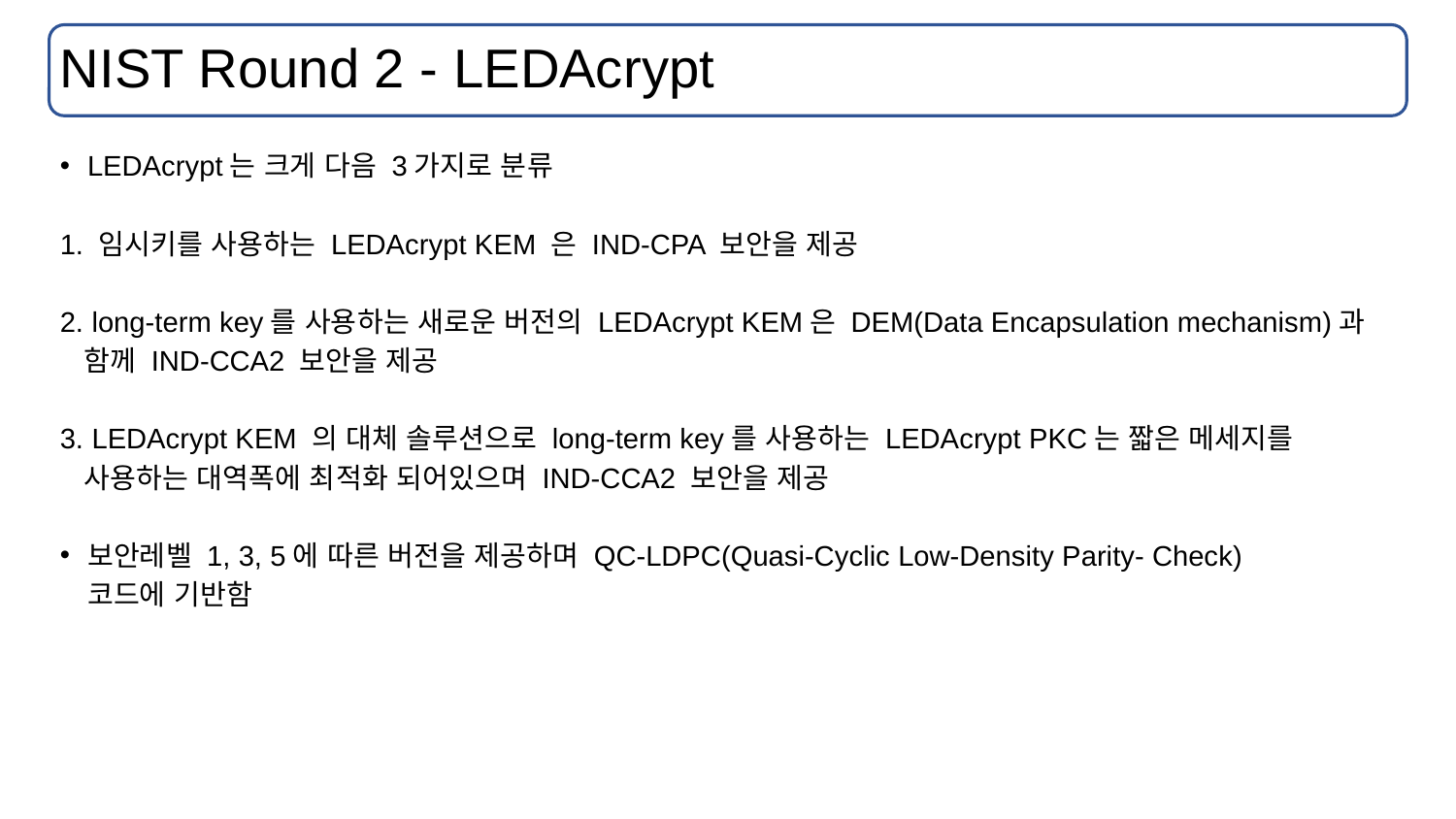

# NIST Round 2 - LEDAcrypt
LEDAcrypt는 크게 다음 3가지로 분류

1. 임시키를 사용하는 LEDAcrypt KEM 은 IND-CPA 보안을 제공

2. long-term key를 사용하는 새로운 버전의 LEDAcrypt KEM은 DEM(Data Encapsulation mechanism)과
   함께 IND-CCA2 보안을 제공

3. LEDAcrypt KEM 의 대체 솔루션으로 long-term key를 사용하는 LEDAcrypt PKC는 짧은 메세지를
   사용하는 대역폭에 최적화 되어있으며 IND-CCA2 보안을 제공

보안레벨 1, 3, 5에 따른 버전을 제공하며 QC-LDPC(Quasi-Cyclic Low-Density Parity- Check)
코드에 기반함